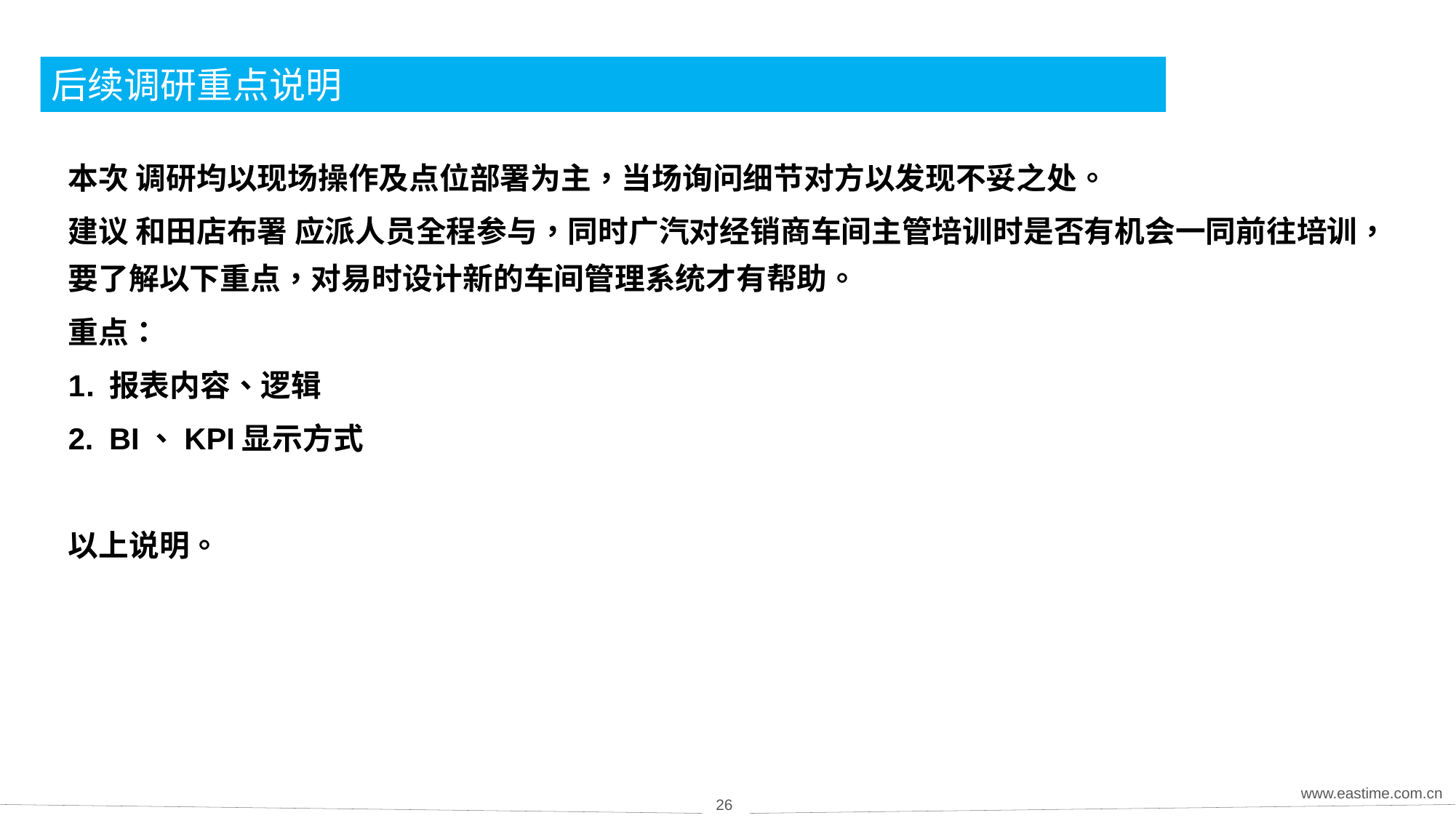

# 后续调研重点说明
本次 调研均以现场操作及点位部署为主，当场询问细节对方以发现不妥之处。
建议 和田店布署 应派人员全程参与，同时广汽对经销商车间主管培训时是否有机会一同前往培训，要了解以下重点，对易时设计新的车间管理系统才有帮助。
重点：
报表内容、逻辑
BI、KPI显示方式

以上说明。